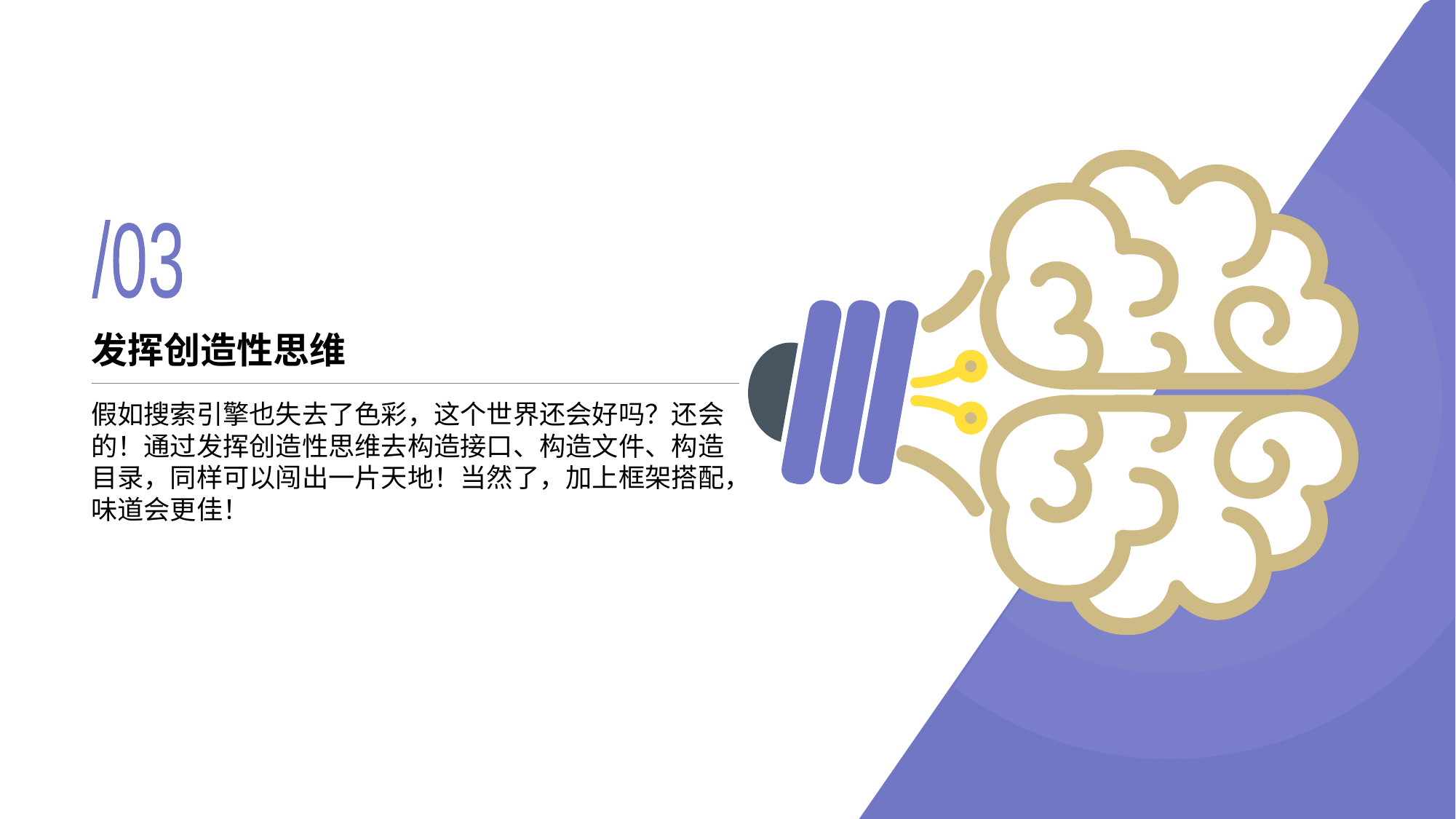

/03
# 发挥创造性思维
假如搜索引擎也失去了色彩，这个世界还会好吗？还会的！通过发挥创造性思维去构造接口、构造文件、构造目录，同样可以闯出一片天地！当然了，加上框架搭配，味道会更佳！